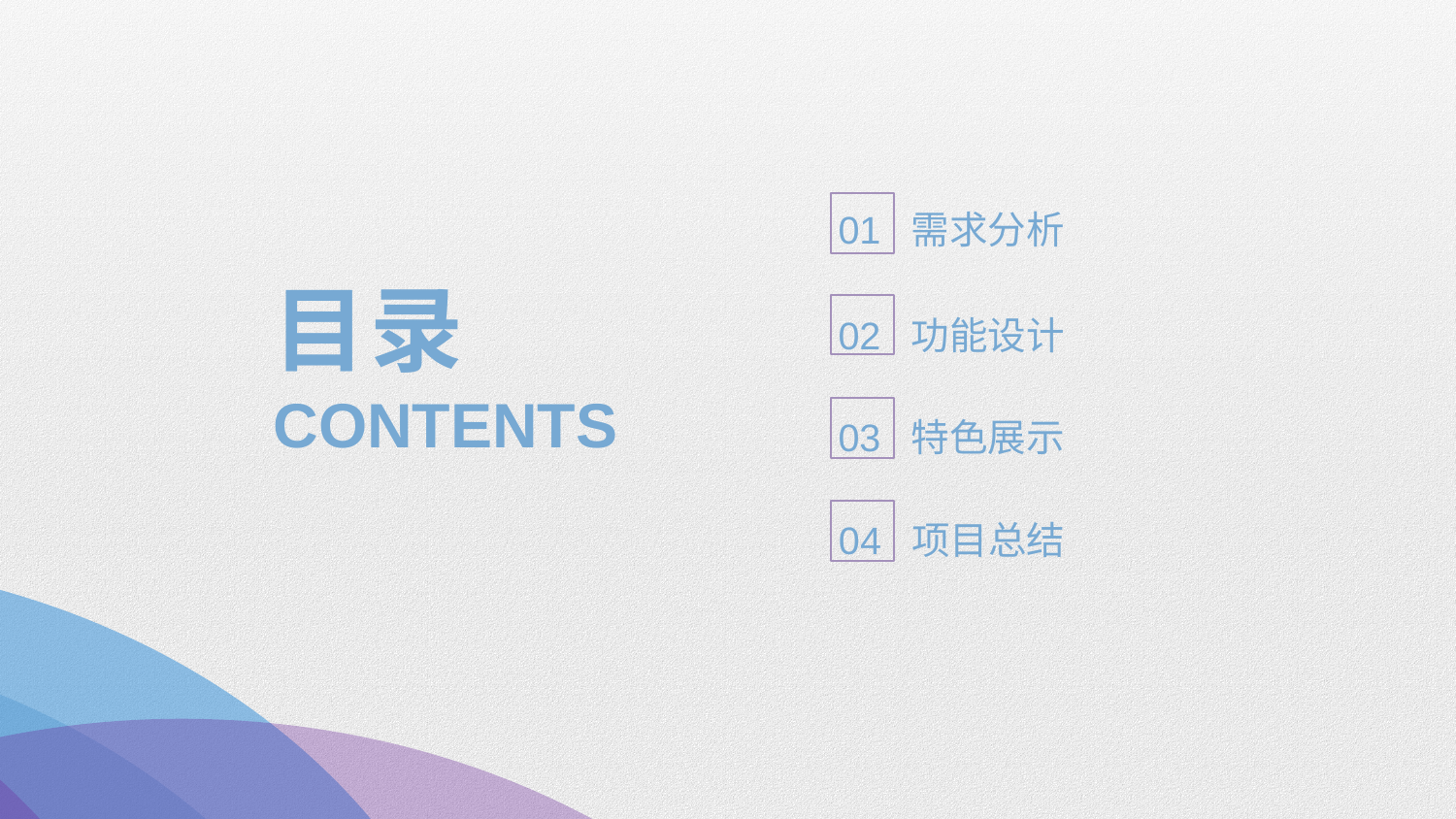

01  需求分析

目录

02  功能设计

CONTENTS

03  特色展示

04  项目总结

部门：XXX   汇报人：xxx